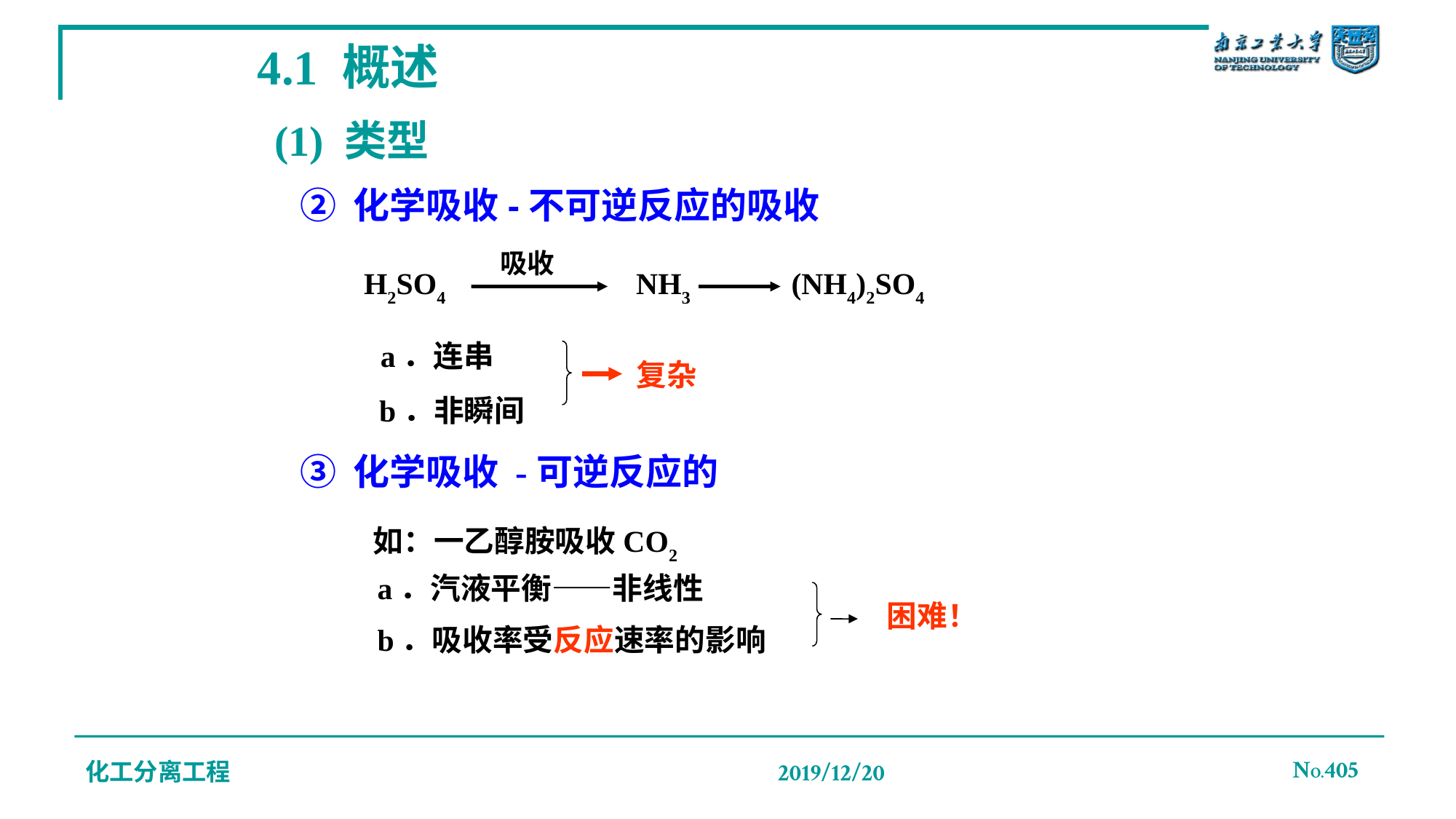

# 4.1 概述
(1) 类型
② 化学吸收-不可逆反应的吸收
吸收
 NH3
H2SO4
(NH4)2SO4

 a．连串

复杂

b．非瞬间
③ 化学吸收 -可逆反应的
如：一乙醇胺吸收CO2
a．汽液平衡——非线性
b．吸收率受反应速率的影响

困难！

化工分离工程
2019/12/20
NO.405